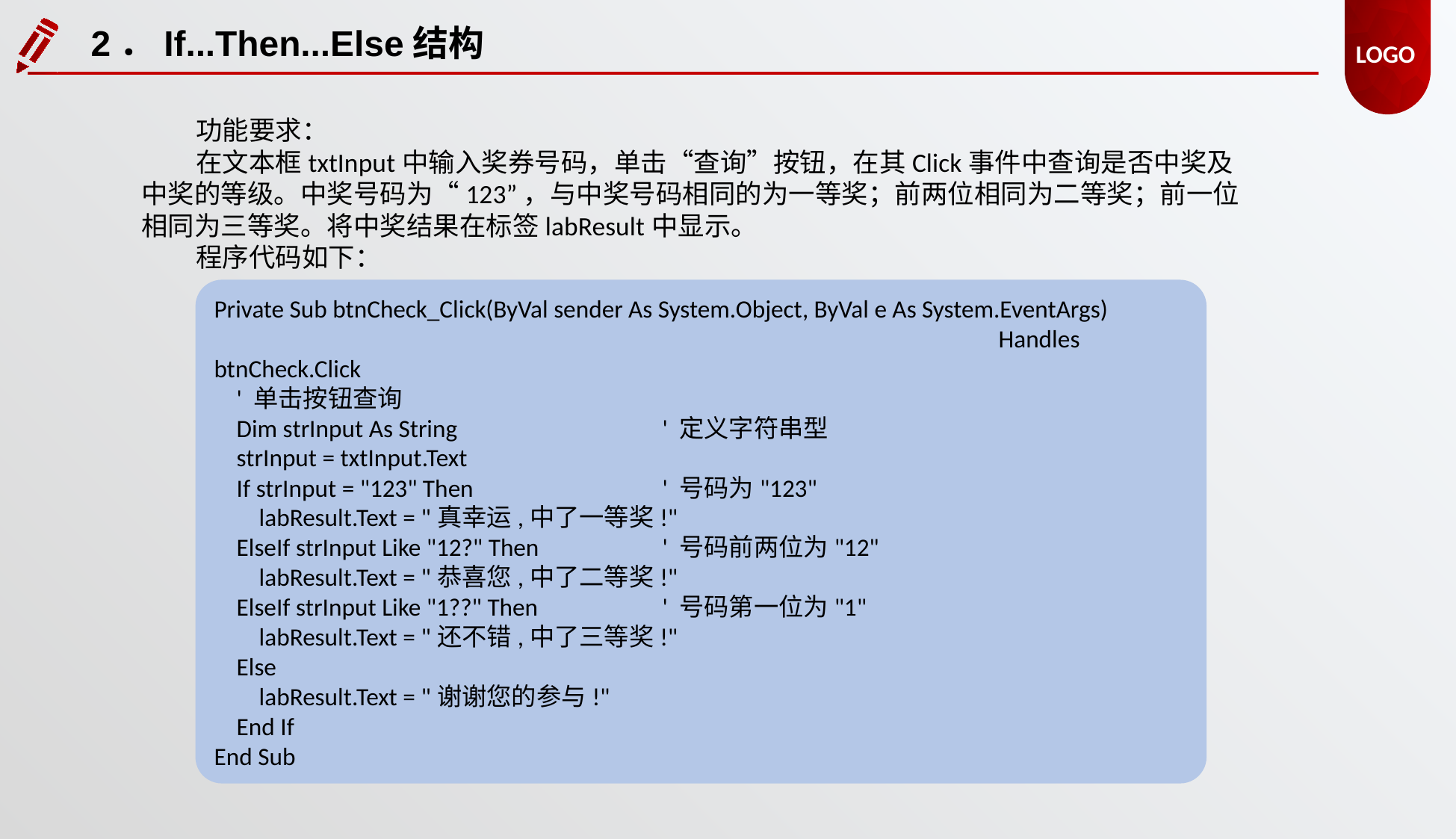

2．If...Then...Else结构
功能要求：
在文本框txtInput中输入奖券号码，单击“查询”按钮，在其Click事件中查询是否中奖及中奖的等级。中奖号码为“123”，与中奖号码相同的为一等奖；前两位相同为二等奖；前一位相同为三等奖。将中奖结果在标签labResult中显示。
程序代码如下：
Private Sub btnCheck_Click(ByVal sender As System.Object, ByVal e As System.EventArgs)
							Handles btnCheck.Click
    ' 单击按钮查询
    Dim strInput As String                            	' 定义字符串型
    strInput = txtInput.Text
    If strInput = "123" Then                           	' 号码为"123"
        labResult.Text = "真幸运,中了一等奖!"
    ElseIf strInput Like "12?" Then                     	' 号码前两位为"12"
        labResult.Text = "恭喜您,中了二等奖!"
    ElseIf strInput Like "1??" Then                     	' 号码第一位为"1"
        labResult.Text = "还不错,中了三等奖!"
    Else
        labResult.Text = "谢谢您的参与!"
    End If
End Sub